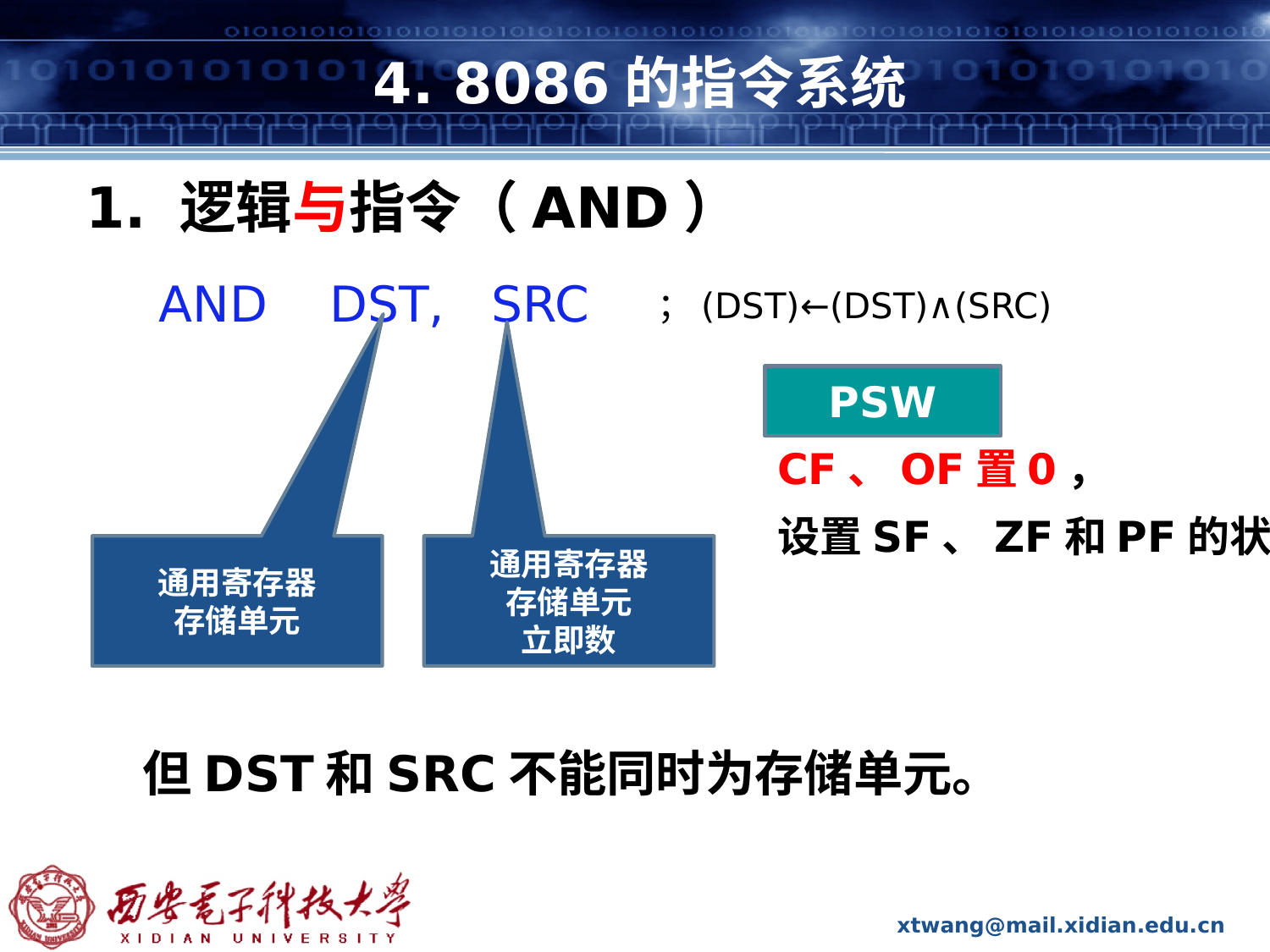

# 4. 8086的指令系统
1. 逻辑与指令（AND）
AND    DST,   SRC
；(DST)←(DST)∧(SRC)
PSW
CF、OF置0，
设置SF、ZF和PF的状态
通用寄存器
存储单元
通用寄存器
存储单元
立即数
但DST和SRC不能同时为存储单元。